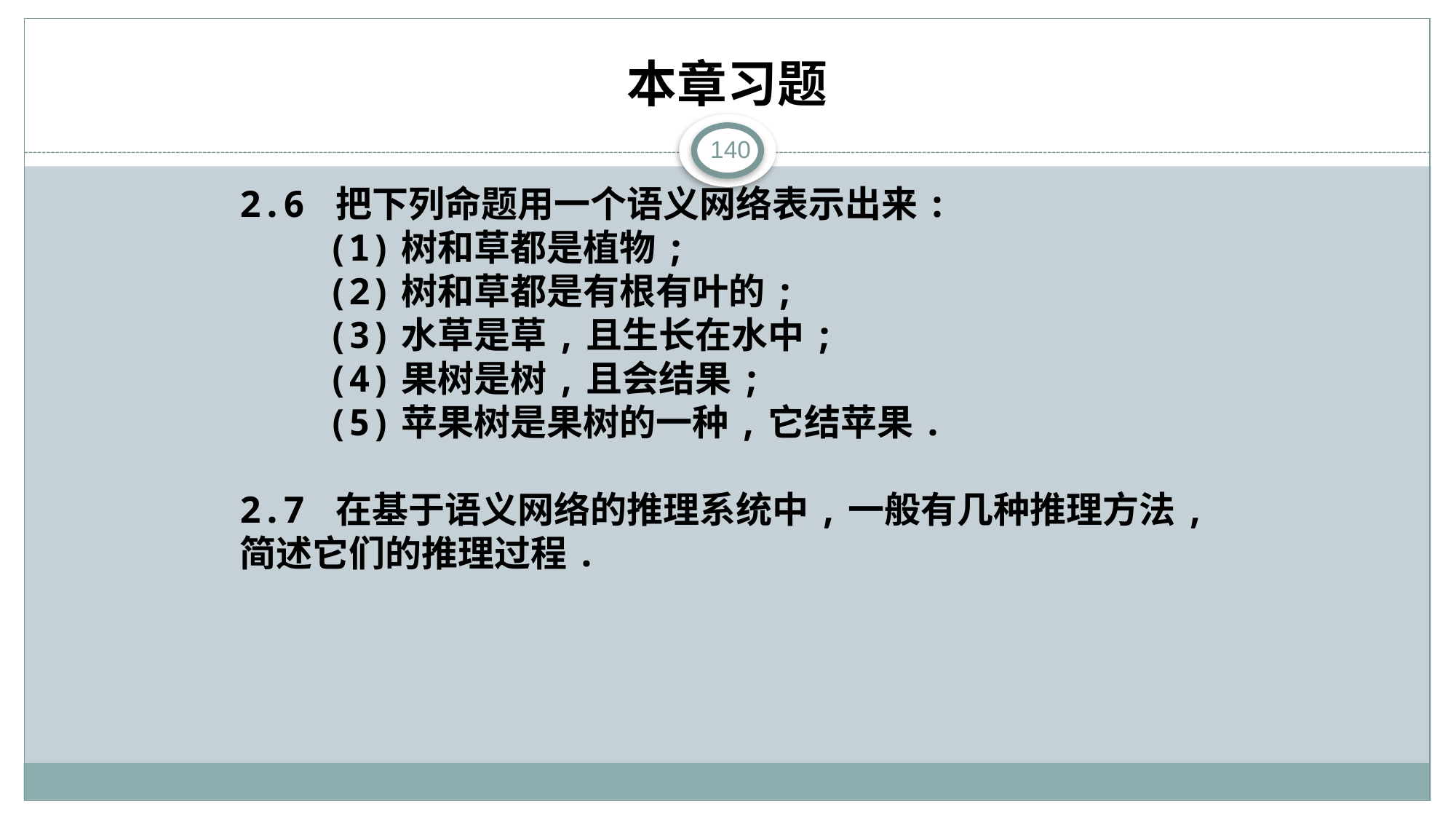

# 本章习题
140
2.6 把下列命题用一个语义网络表示出来:
    (1)树和草都是植物;
    (2)树和草都是有根有叶的;
    (3)水草是草,且生长在水中;
    (4)果树是树,且会结果;
    (5)苹果树是果树的一种,它结苹果.

2.7 在基于语义网络的推理系统中,一般有几种推理方法,简述它们的推理过程.